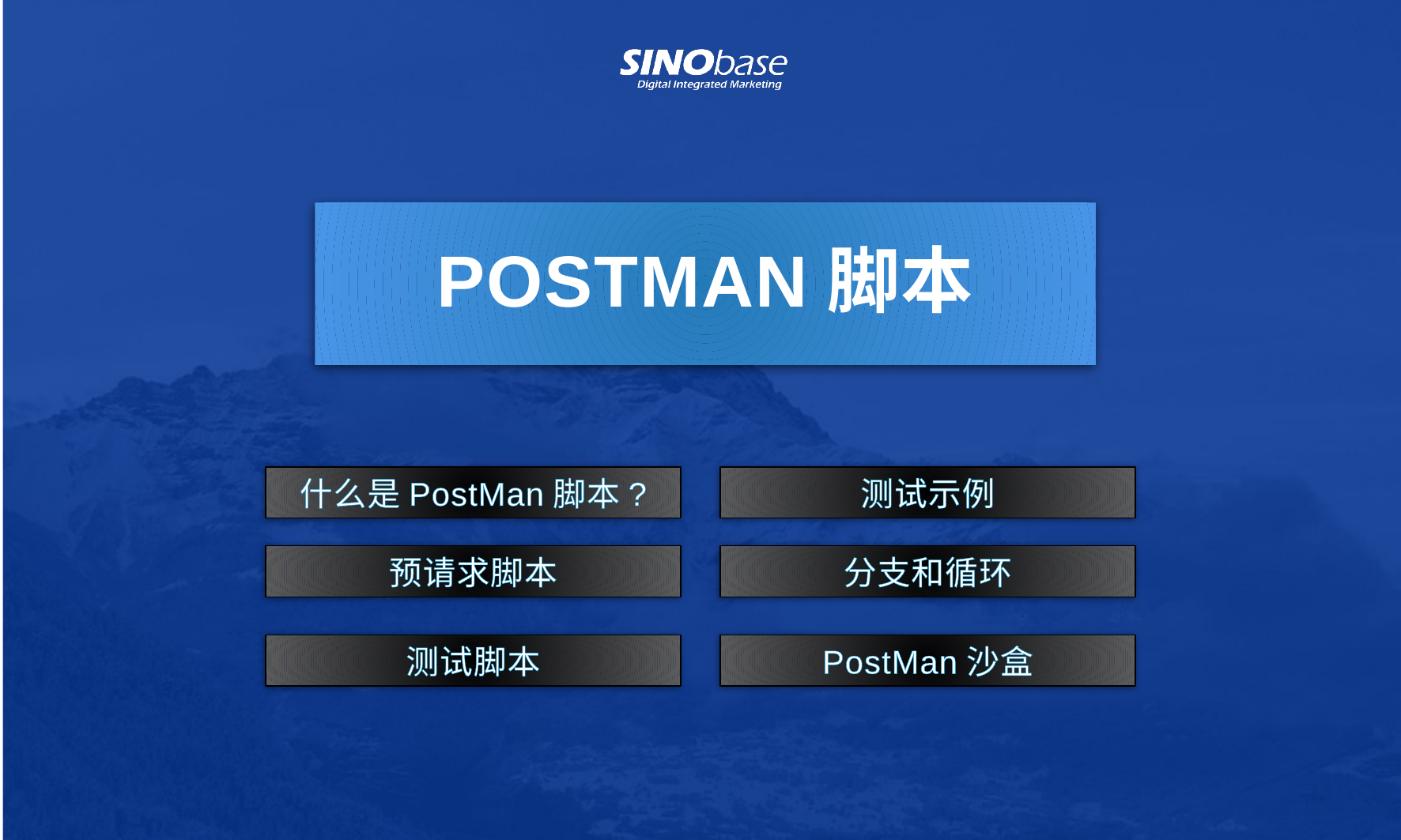

PostMan脚本
什么是PostMan脚本?
测试示例
预请求脚本
分支和循环
测试脚本
PostMan沙盒